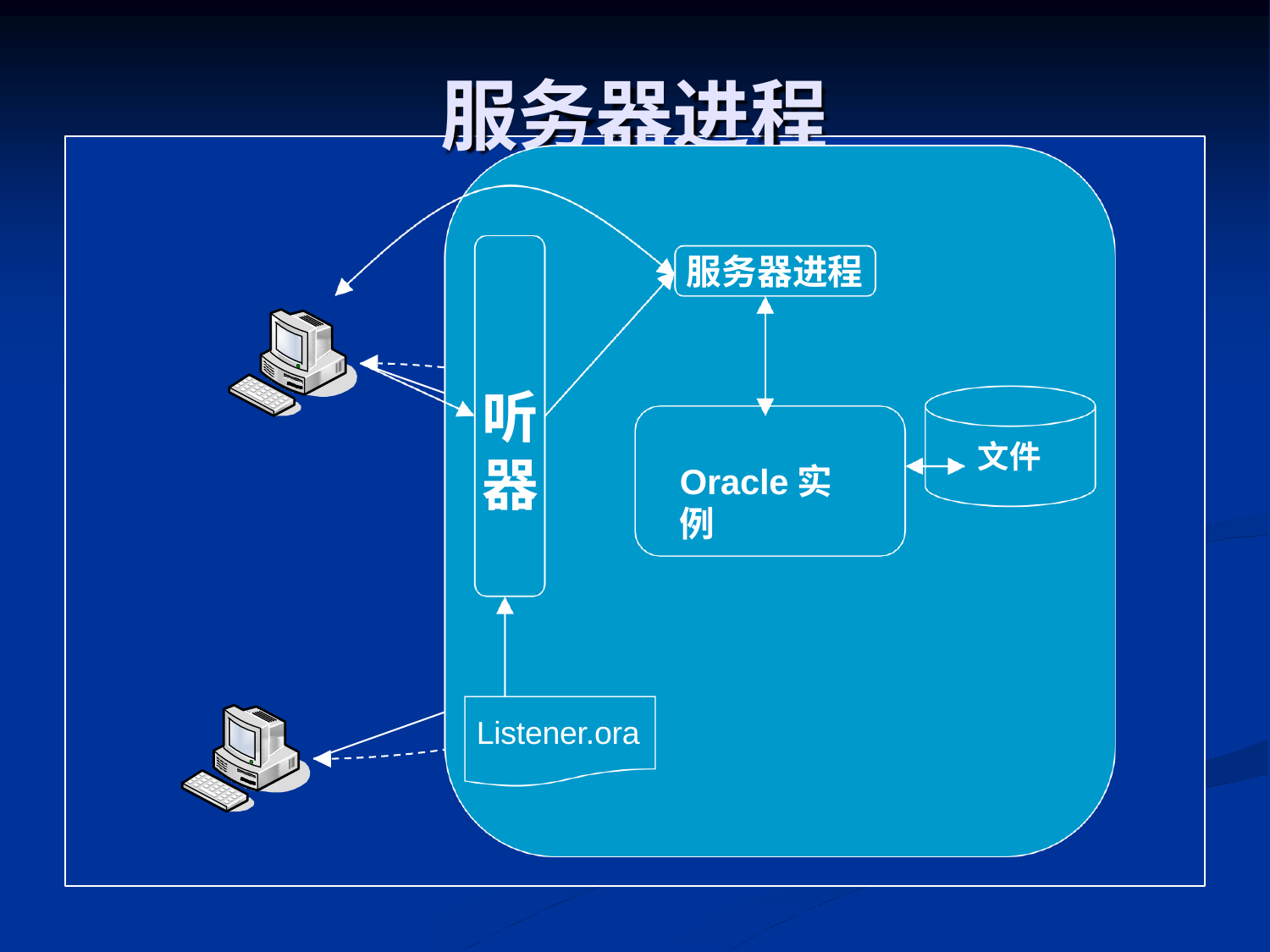

# 服务器进程

服务器进程

监

听 器

文件

Oracle实例

Listener.ora